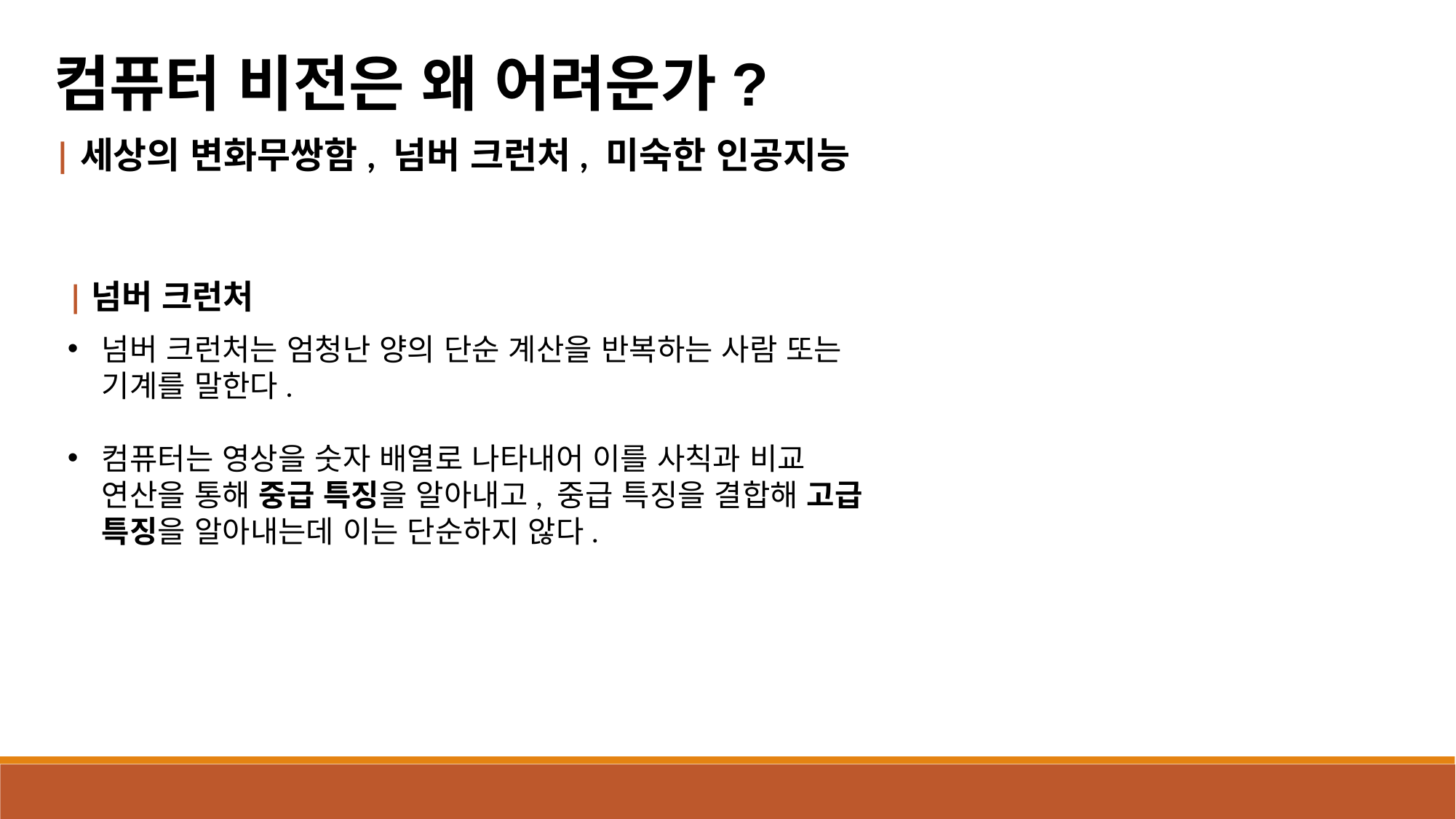

컴퓨터 비전은 왜 어려운가?

|세상의 변화무쌍함, 넘버 크런처, 미숙한 인공지능
|넘버 크런처

넘버 크런처는 엄청난 양의 단순 계산을 반복하는 사람 또는 기계를 말한다.

컴퓨터는 영상을 숫자 배열로 나타내어 이를 사칙과 비교 연산을 통해 중급 특징을 알아내고, 중급 특징을 결합해 고급 특징을 알아내는데 이는 단순하지 않다.